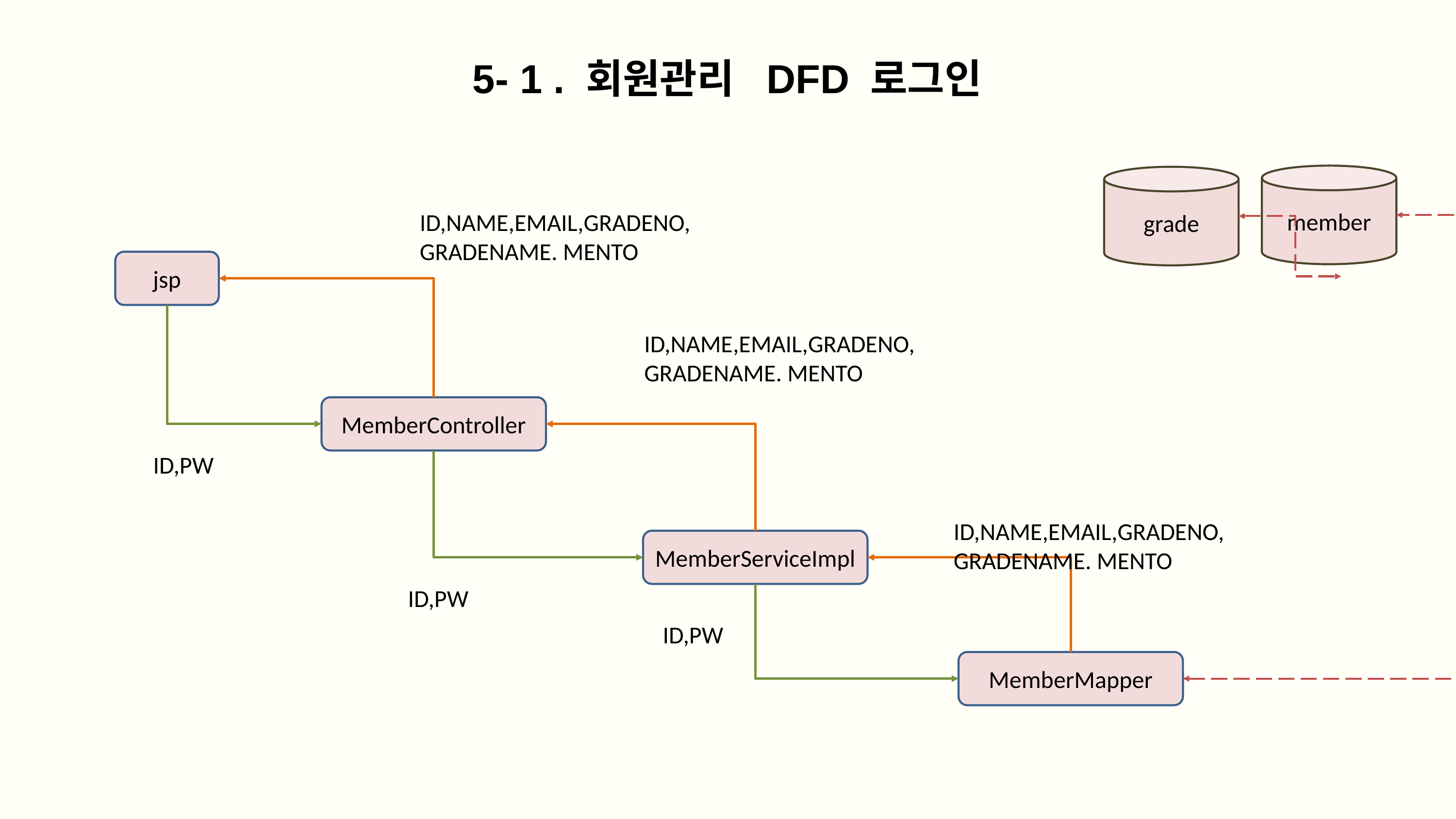

5- 1 . 회원관리  DFD 로그인
member
grade
ID,NAME,EMAIL,GRADENO,
GRADENAME. MENTO
jsp
ID,NAME,EMAIL,GRADENO,
GRADENAME. MENTO
MemberController
ID,PW
ID,NAME,EMAIL,GRADENO,
GRADENAME. MENTO
MemberServiceImpl
ID,PW
ID,PW
MemberMapper